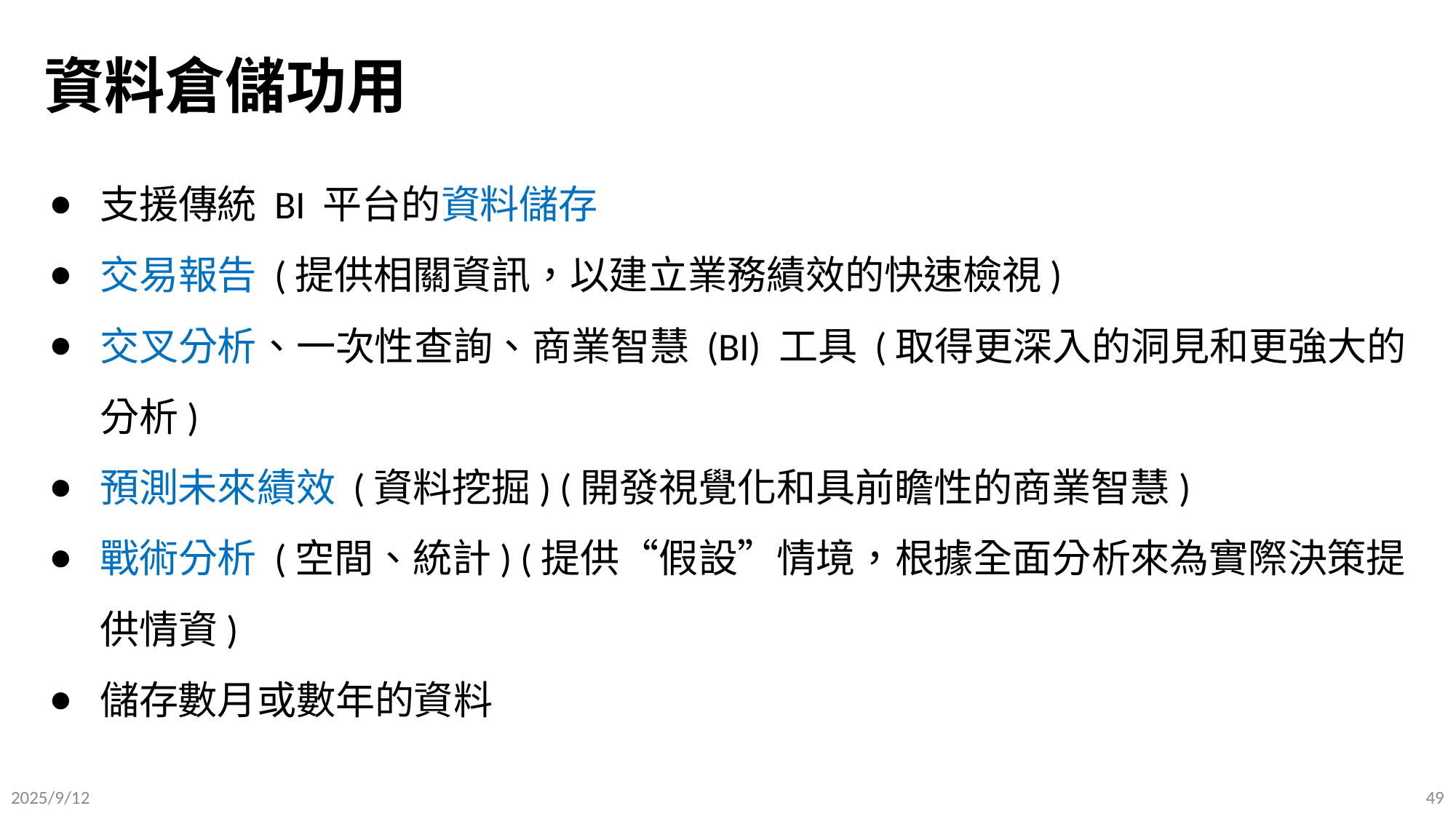

# 資料倉儲功用
支援傳統 BI 平台的資料儲存
交易報告 (提供相關資訊，以建立業務績效的快速檢視)
交叉分析、一次性查詢、商業智慧 (BI) 工具 (取得更深入的洞見和更強大的分析)
預測未來績效 (資料挖掘) (開發視覺化和具前瞻性的商業智慧)
戰術分析 (空間、統計) (提供“假設”情境，根據全面分析來為實際決策提供情資)
儲存數月或數年的資料
2025/9/12
49